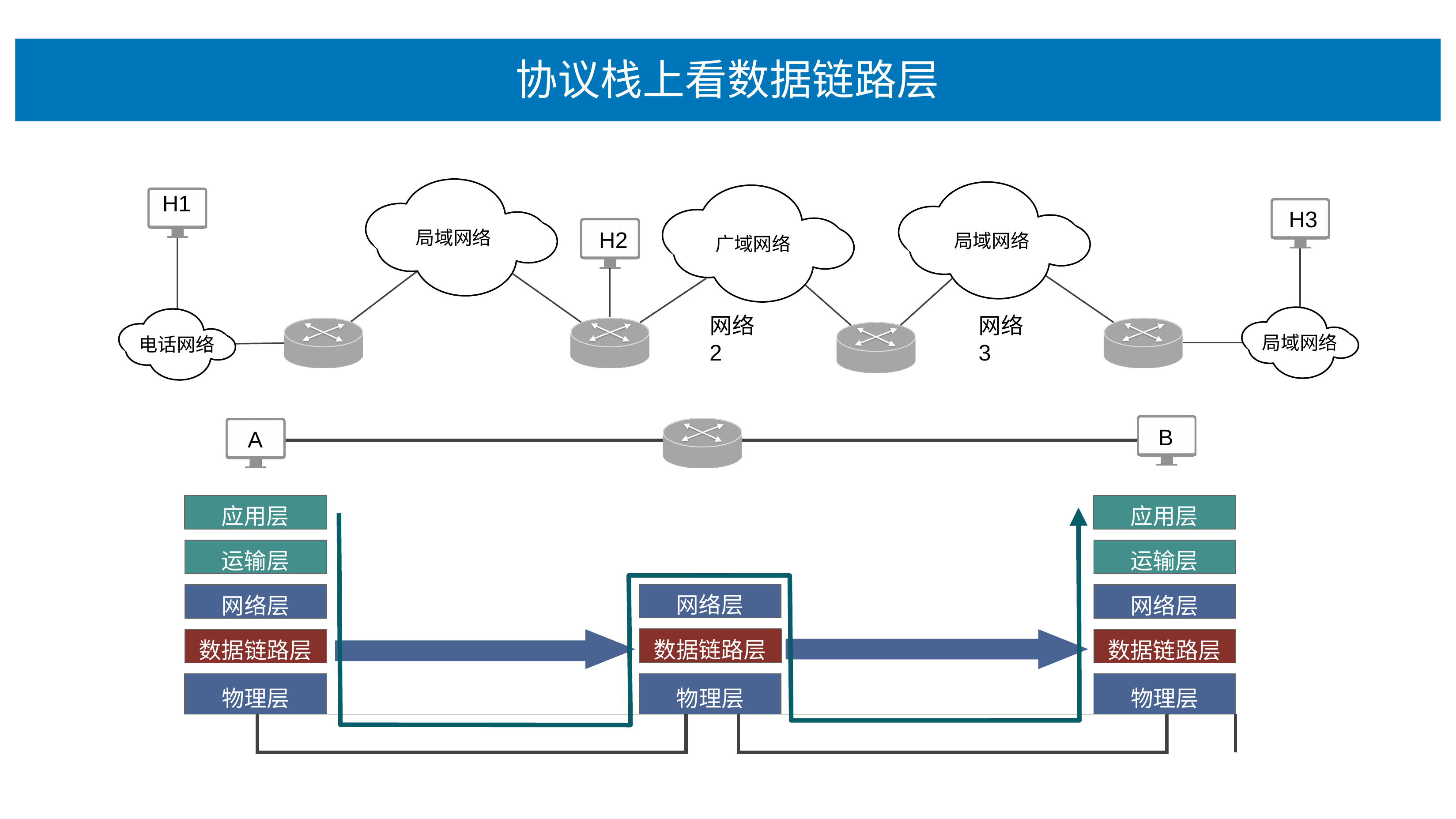

# 协议栈上看数据链路层

H1

H3

H2

局域⽹络

局域⽹络
⼴域⽹络

⽹络2
⽹络3

局域⽹络

电话⽹络

B
A

应⽤层
应⽤层

运输层
运输层
⽹络层
⽹络层
⽹络层
数据链路层

数据链路层
数据链路层

| 物理层 |  |  | 物理层 |  |  |  | 物理层 |  |
| --- | --- | --- | --- | --- | --- | --- | --- | --- |
|  |  |  |  |  |  |  |  |  |